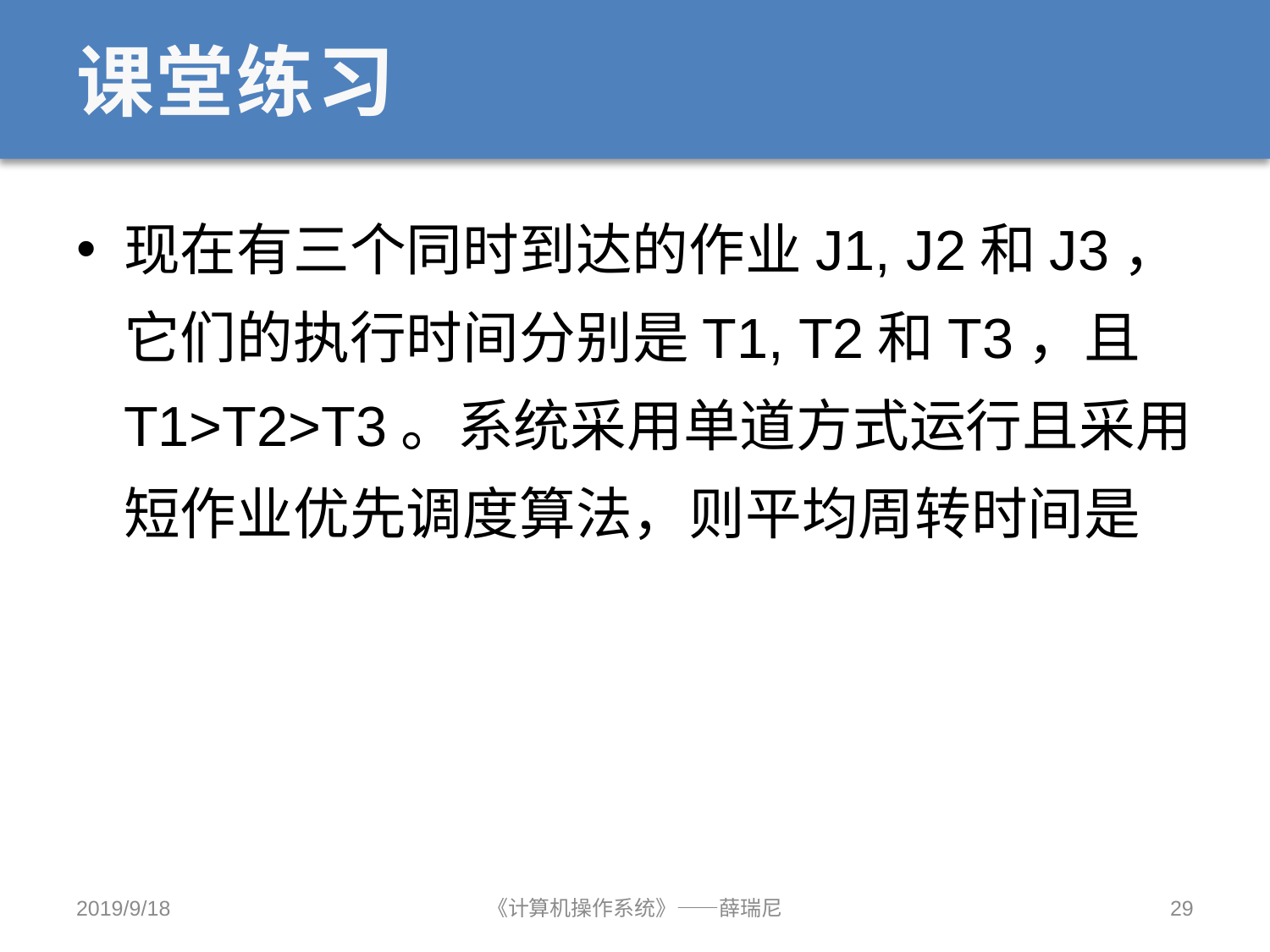

# 课堂练习
现在有三个同时到达的作业J1, J2和J3，它们的执行时间分别是T1, T2和T3，且T1>T2>T3。系统采用单道方式运行且采用短作业优先调度算法，则平均周转时间是
(T1+2T2+3T3)/3
2019/9/18
《计算机操作系统》——薛瑞尼
29